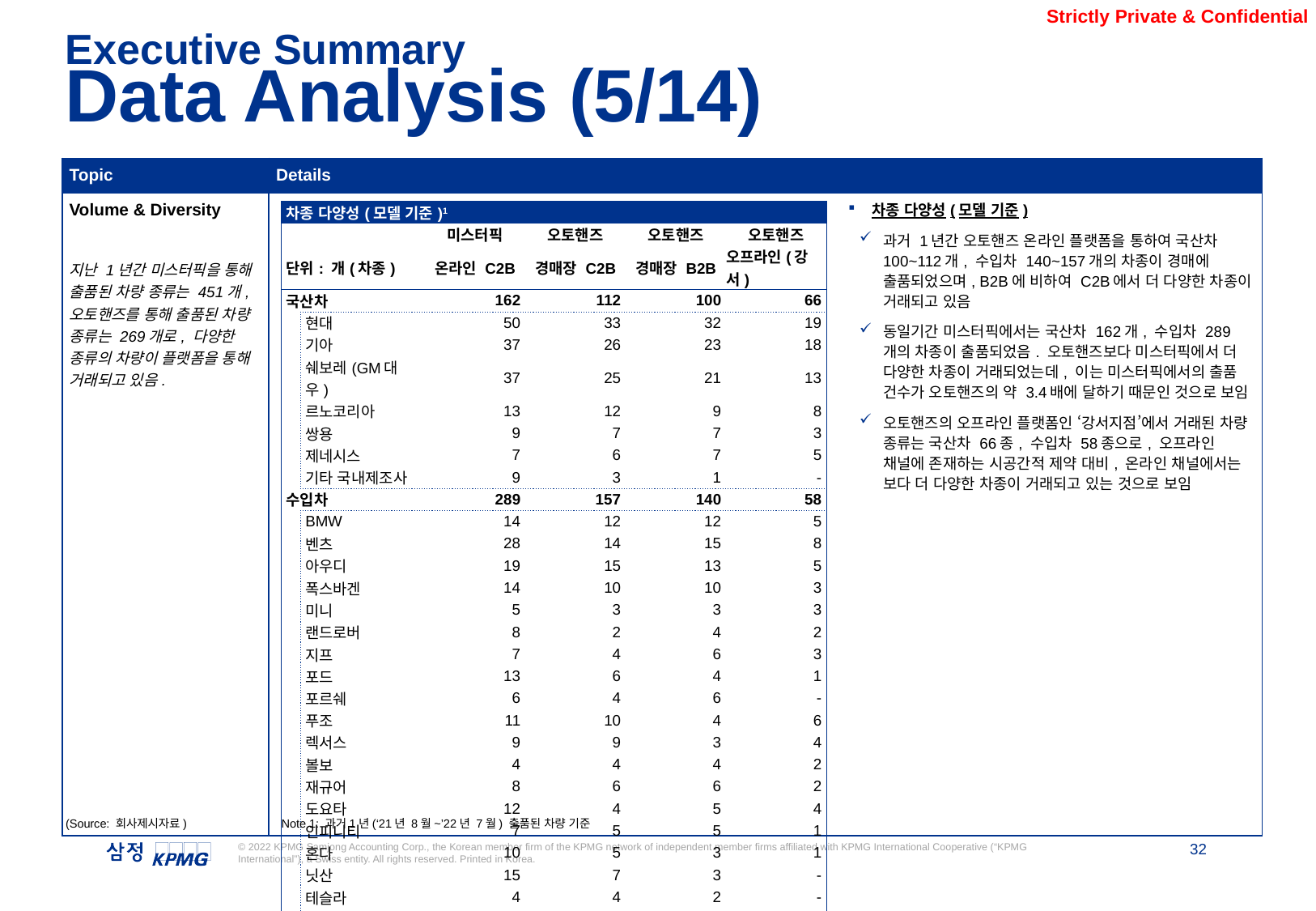

Executive Summary
Data Analysis (5/14)
| Topic | Details |
| --- | --- |
| Volume & Diversity 지난 1년간 미스터픽을 통해 출품된 차량 종류는 451개, 오토핸즈를 통해 출품된 차량 종류는 269개로, 다양한 종류의 차량이 플랫폼을 통해 거래되고 있음. | 차종 다양성(모델 기준) 과거 1년간 오토핸즈 온라인 플랫폼을 통하여 국산차 100~112개, 수입차 140~157개의 차종이 경매에 출품되었으며, B2B에 비하여 C2B에서 더 다양한 차종이 거래되고 있음 동일기간 미스터픽에서는 국산차 162개, 수입차 289개의 차종이 출품되었음. 오토핸즈보다 미스터픽에서 더 다양한 차종이 거래되었는데, 이는 미스터픽에서의 출품 건수가 오토핸즈의 약 3.4배에 달하기 때문인 것으로 보임 오토핸즈의 오프라인 플랫폼인 ‘강서지점’에서 거래된 차량 종류는 국산차 66종, 수입차 58종으로, 오프라인 채널에 존재하는 시공간적 제약 대비, 온라인 채널에서는 보다 더 다양한 차종이 거래되고 있는 것으로 보임 |
| 차종 다양성(모델 기준)1 |  |  |  |  |  |
| --- | --- | --- | --- | --- | --- |
|  |  | 미스터픽 | 오토핸즈 | 오토핸즈 | 오토핸즈 |
| 단위: 개(차종) |  | 온라인 C2B | 경매장 C2B | 경매장 B2B | 오프라인(강서) |
| 국산차 |  | 162 | 112 | 100 | 66 |
|  | 현대 | 50 | 33 | 32 | 19 |
|  | 기아 | 37 | 26 | 23 | 18 |
|  | 쉐보레(GM대우) | 37 | 25 | 21 | 13 |
|  | 르노코리아 | 13 | 12 | 9 | 8 |
|  | 쌍용 | 9 | 7 | 7 | 3 |
|  | 제네시스 | 7 | 6 | 7 | 5 |
|  | 기타 국내제조사 | 9 | 3 | 1 | - |
| 수입차 |  | 289 | 157 | 140 | 58 |
|  | BMW | 14 | 12 | 12 | 5 |
|  | 벤츠 | 28 | 14 | 15 | 8 |
|  | 아우디 | 19 | 15 | 13 | 5 |
|  | 폭스바겐 | 14 | 10 | 10 | 3 |
|  | 미니 | 5 | 3 | 3 | 3 |
|  | 랜드로버 | 8 | 2 | 4 | 2 |
|  | 지프 | 7 | 4 | 6 | 3 |
|  | 포드 | 13 | 6 | 4 | 1 |
|  | 포르쉐 | 6 | 4 | 6 | - |
|  | 푸조 | 11 | 10 | 4 | 6 |
|  | 렉서스 | 9 | 9 | 3 | 4 |
|  | 볼보 | 4 | 4 | 4 | 2 |
|  | 재규어 | 8 | 6 | 6 | 2 |
|  | 도요타 | 12 | 4 | 5 | 4 |
|  | 인피니티 | 7 | 5 | 5 | 1 |
|  | 혼다 | 10 | 5 | 3 | 1 |
|  | 닛산 | 15 | 7 | 3 | - |
|  | 테슬라 | 4 | 4 | 2 | - |
|  | 기타 수입제조사 | 95 | 33 | 32 | 8 |
| 합계 |  | 451 | 269 | 240 | 124 |
Note 1: 과거1년(‘21년 8월~’22년 7월) 출품된 차량 기준
(Source: 회사제시자료)